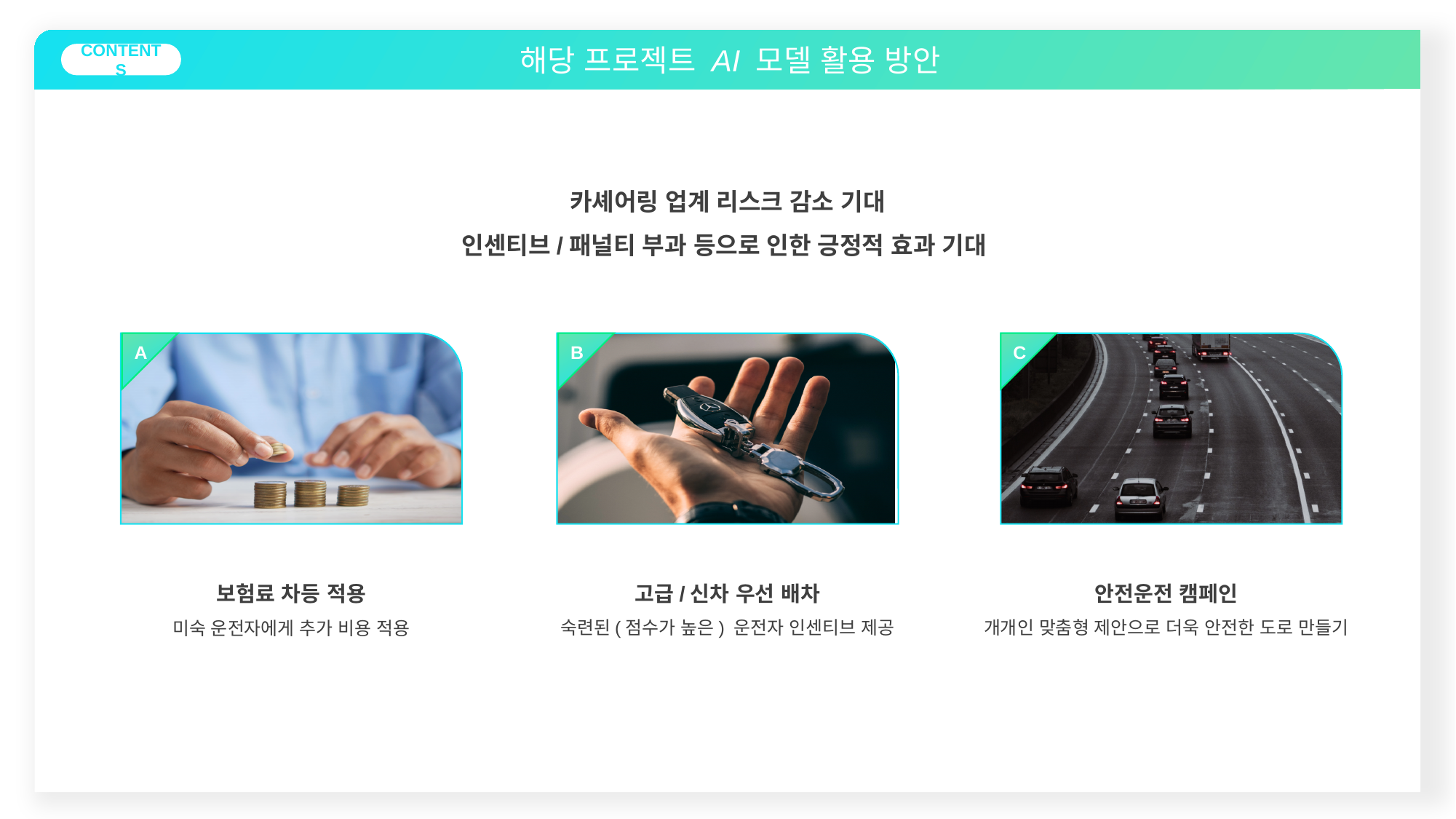

해당 프로젝트 AI 모델 활용 방안
CONTENTS
카셰어링 업계 리스크 감소 기대
인센티브/패널티 부과 등으로 인한 긍정적 효과 기대

A
B
C
고급/신차 우선 배차
숙련된(점수가 높은) 운전자 인센티브 제공
안전운전 캠페인
개개인 맞춤형 제안으로 더욱 안전한 도로 만들기
보험료 차등 적용
미숙 운전자에게 추가 비용 적용